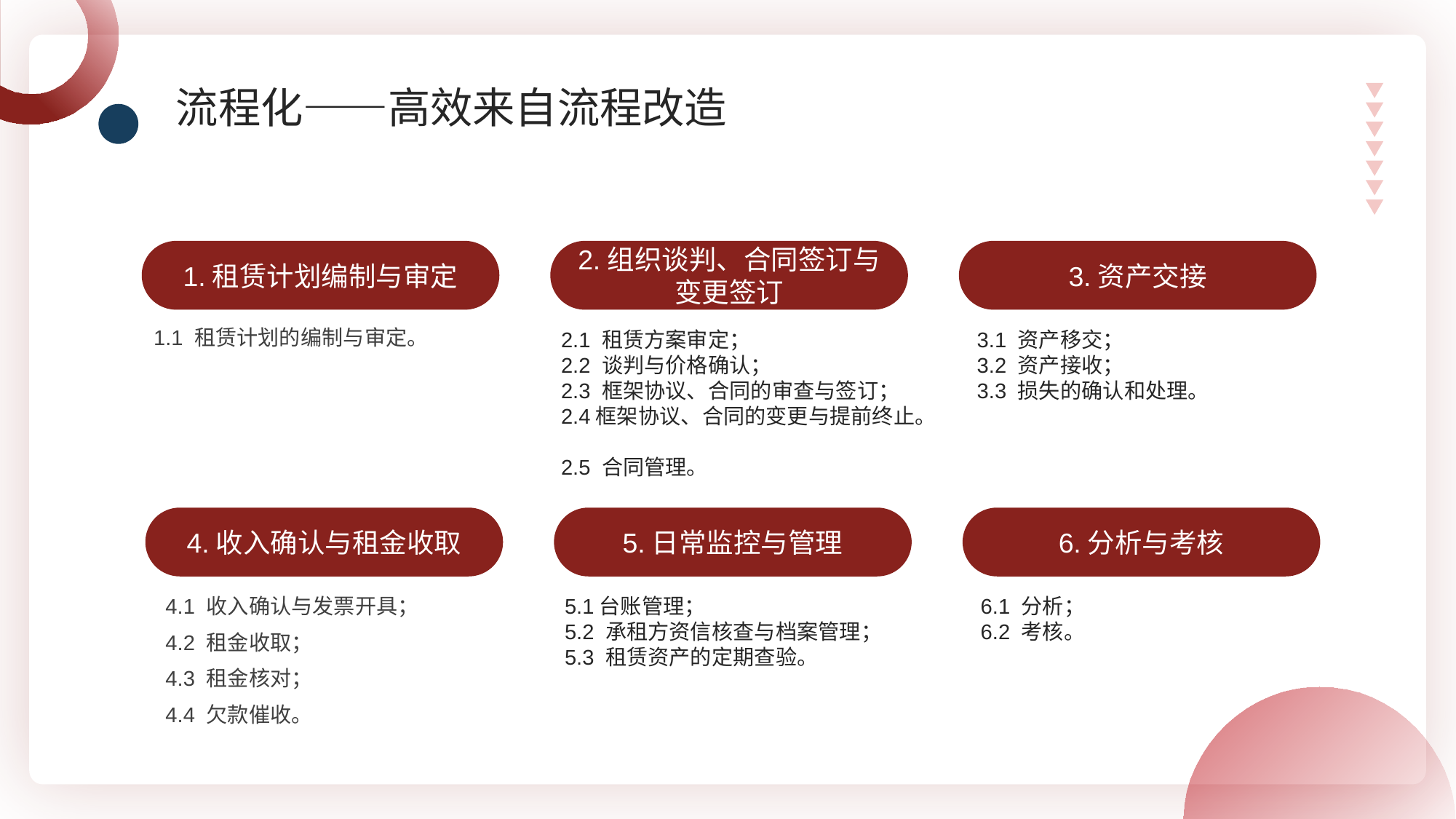

流程化——高效来自流程改造
1.租赁计划编制与审定
1.1 租赁计划的编制与审定。
2.组织谈判、合同签订与变更签订
2.1 租赁方案审定；
2.2 谈判与价格确认；
2.3 框架协议、合同的审查与签订； 2.4框架协议、合同的变更与提前终止。
2.5 合同管理。
3.资产交接
3.1 资产移交；
3.2 资产接收；
3.3 损失的确认和处理。
4.收入确认与租金收取
4.1 收入确认与发票开具；
4.2 租金收取；
4.3 租金核对；
4.4 欠款催收。
5.日常监控与管理
5.1台账管理；
5.2 承租方资信核查与档案管理；
5.3 租赁资产的定期查验。
6.分析与考核
6.1 分析；
6.2 考核。